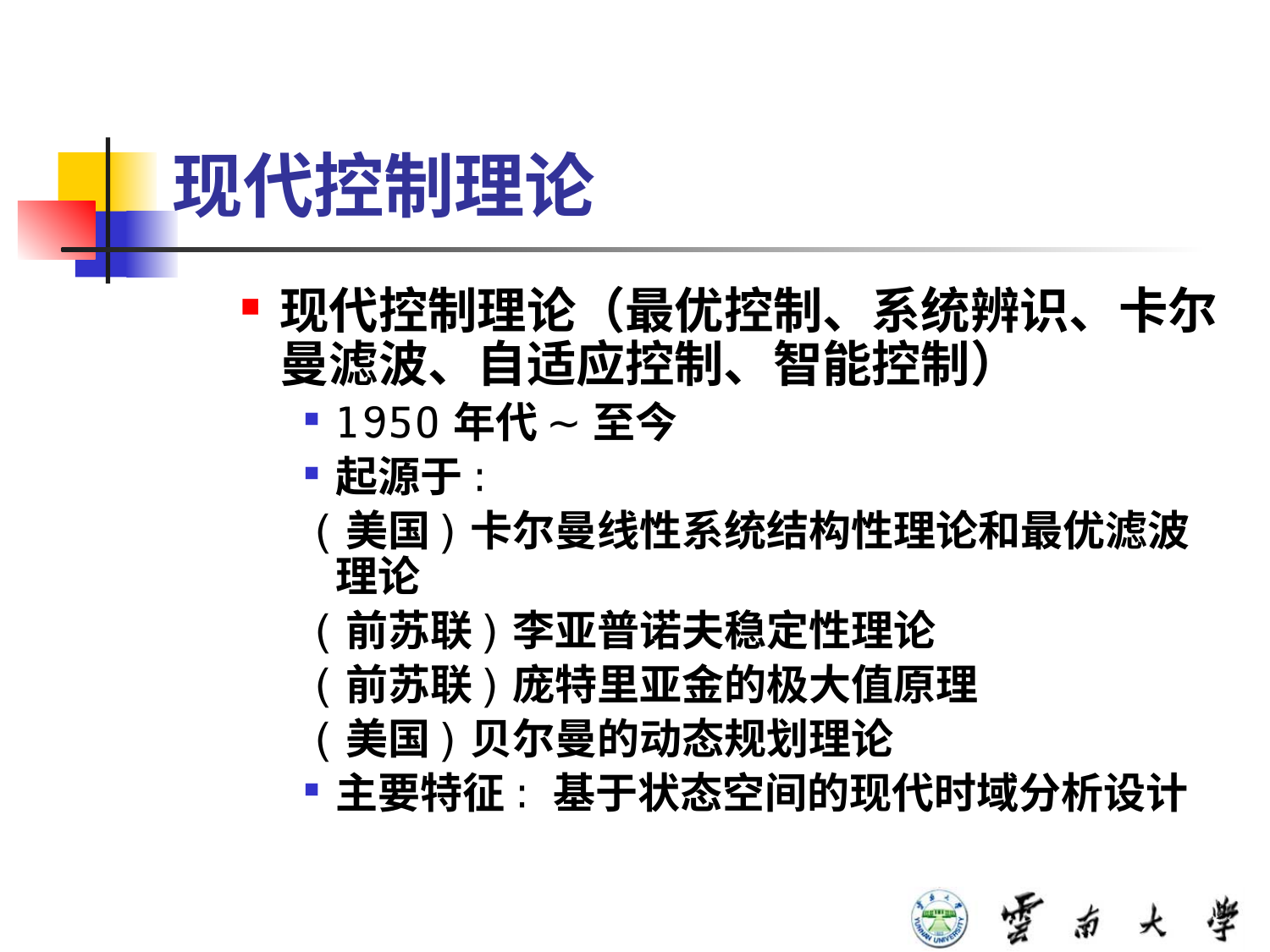

# 现代控制理论
现代控制理论（最优控制、系统辨识、卡尔曼滤波、自适应控制、智能控制）
1950年代~至今
起源于:
 (美国)卡尔曼线性系统结构性理论和最优滤波理论
 (前苏联)李亚普诺夫稳定性理论
 (前苏联)庞特里亚金的极大值原理
 (美国)贝尔曼的动态规划理论
主要特征: 基于状态空间的现代时域分析设计